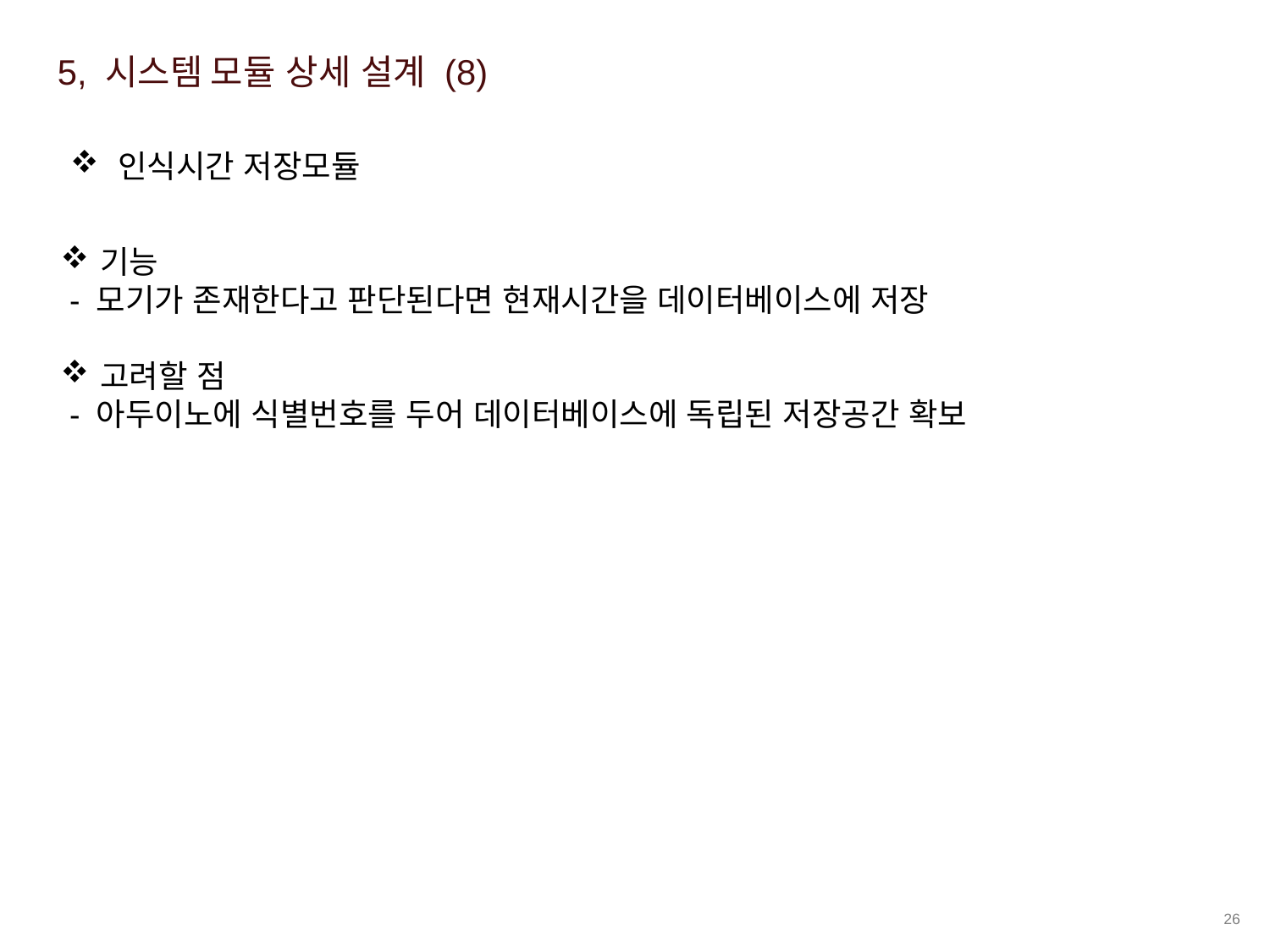

5, 시스템 모듈 상세 설계 (8)
인식시간 저장모듈
기능
 - 모기가 존재한다고 판단된다면 현재시간을 데이터베이스에 저장

고려할 점
 - 아두이노에 식별번호를 두어 데이터베이스에 독립된 저장공간 확보